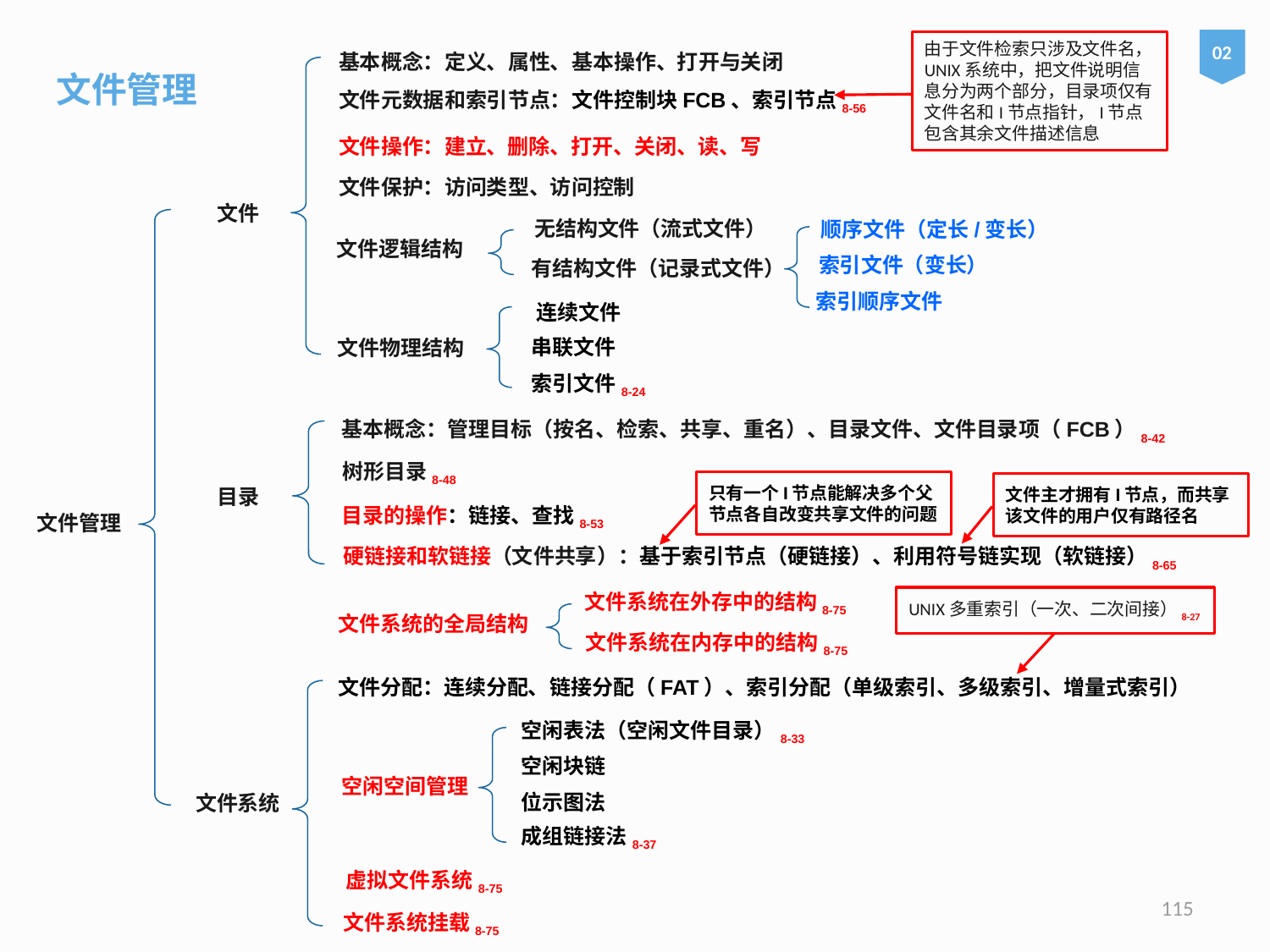

文件管理
02
由于文件检索只涉及文件名，UNIX系统中，把文件说明信息分为两个部分，目录项仅有文件名和I节点指针，I节点包含其余文件描述信息
基本概念：定义、属性、基本操作、打开与关闭

文件元数据和索引节点：文件控制块FCB、索引节点8-56

文件操作：建立、删除、打开、关闭、读、写
文件保护：访问类型、访问控制
文件

无结构文件（流式文件）
顺序文件（定长/变长）

文件逻辑结构

索引文件（变长）
有结构文件（记录式文件）
索引顺序文件
连续文件

串联文件
文件物理结构
索引文件8-24
基本概念：管理目标（按名、检索、共享、重名）、目录文件、文件目录项（FCB）8-42

树形目录8-48
只有一个I节点能解决多个父节点各自改变共享文件的问题
文件主才拥有I节点，而共享该文件的用户仅有路径名
目录
目录的操作：链接、查找8-53
文件管理
硬链接和软链接（文件共享）：基于索引节点（硬链接）、利用符号链实现（软链接）8-65
文件系统在外存中的结构8-75
UNIX多重索引（一次、二次间接）8-27

文件系统的全局结构
文件系统在内存中的结构8-75
文件分配：连续分配、链接分配（FAT）、索引分配（单级索引、多级索引、增量式索引）

空闲表法（空闲文件目录）8-33

空闲块链
空闲空间管理
位示图法
文件系统
成组链接法8-37
虚拟文件系统8-75
115
文件系统挂载8-75